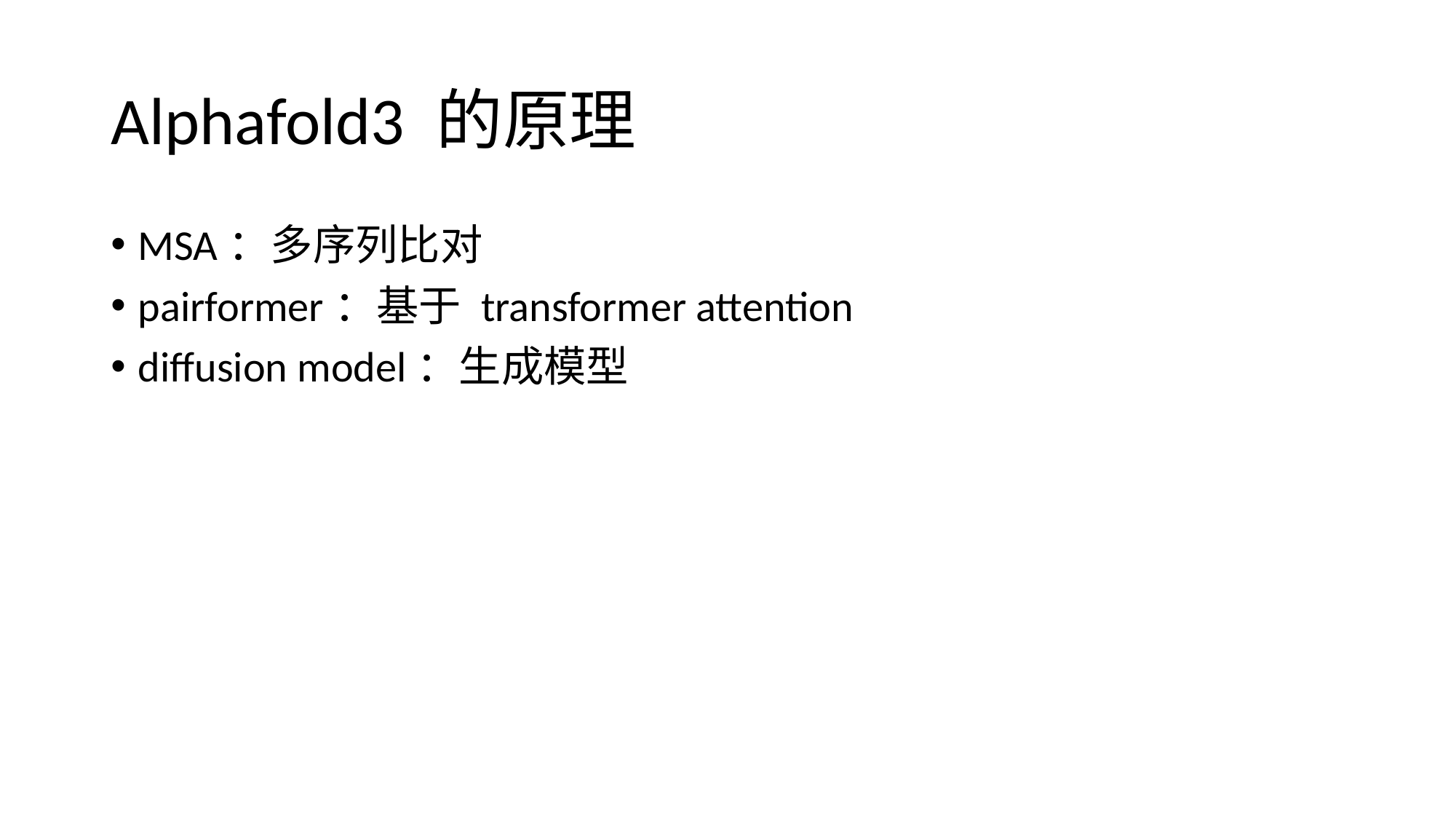

# Alphafold3 的原理
MSA：多序列比对
pairformer：基于 transformer attention
diffusion model：生成模型